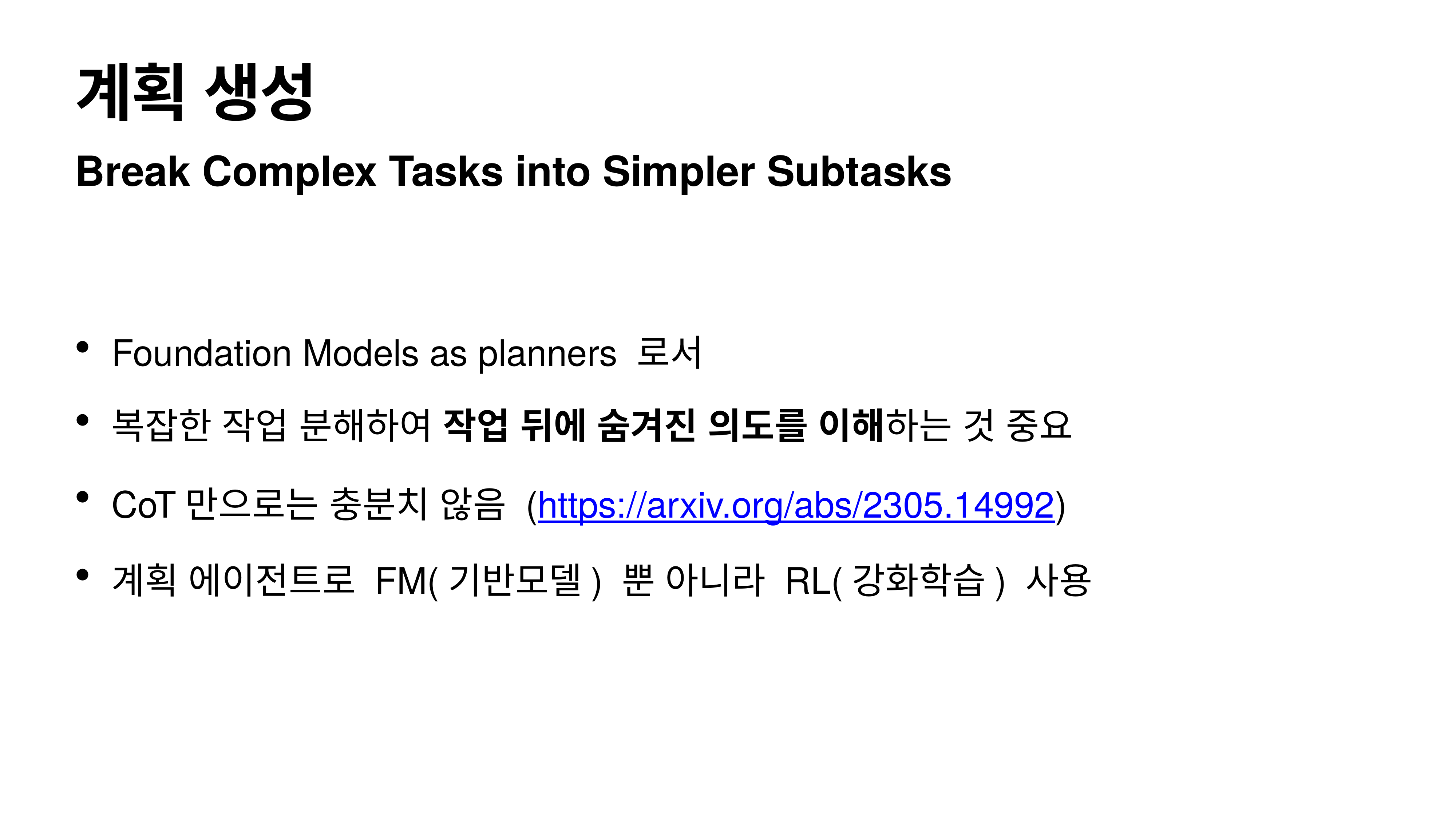

# 계획 생성
Break Complex Tasks into Simpler Subtasks

Foundation Models as planners 로서
복잡한 작업 분해하여 작업 뒤에 숨겨진 의도를 이해하는 것 중요
CoT만으로는 충분치 않음 (https://arxiv.org/abs/2305.14992)
계획 에이전트로 FM(기반모델) 뿐 아니라 RL(강화학습) 사용